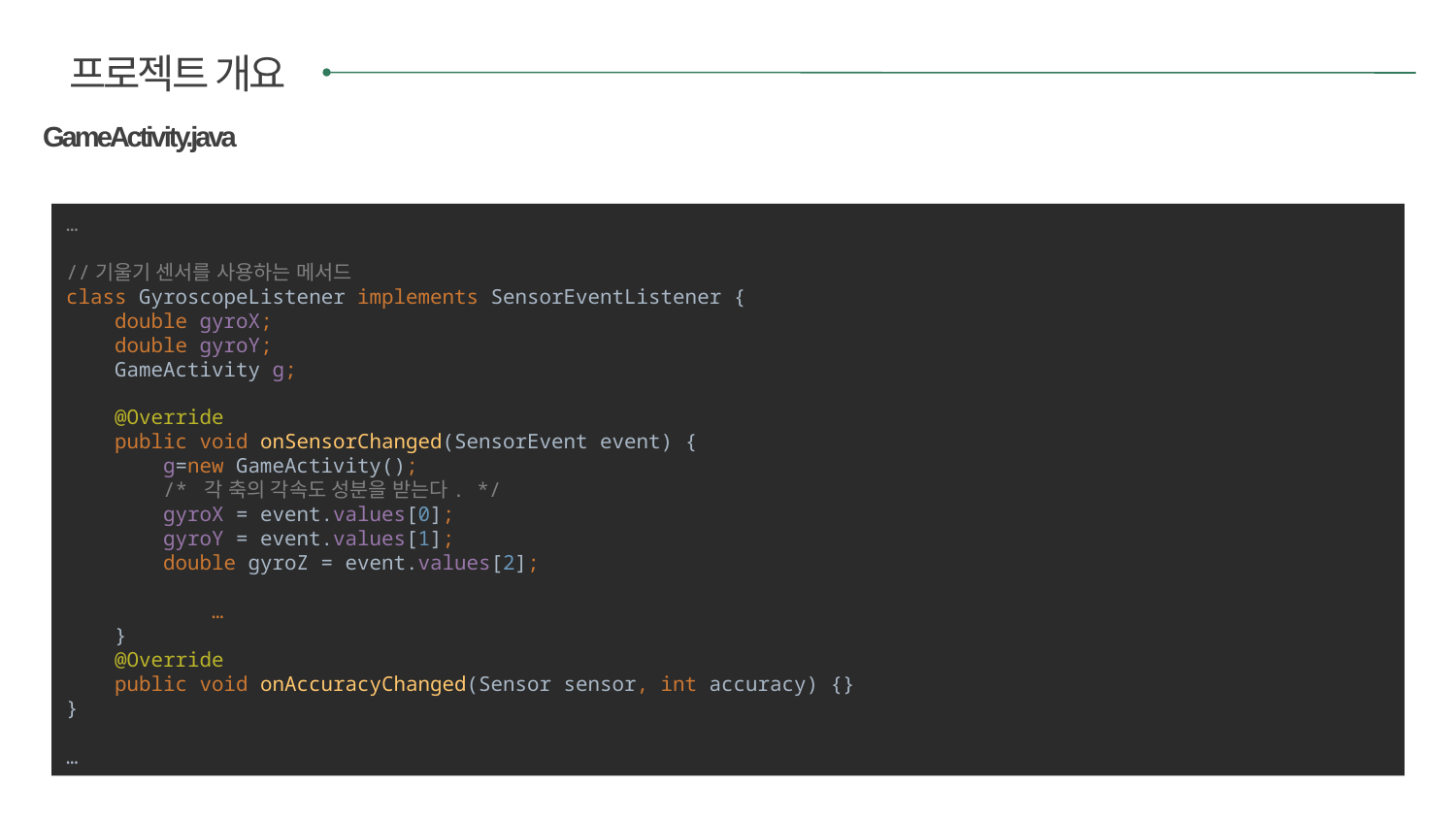

프로젝트 개요
GameActivity.java
…

//기울기 센서를 사용하는 메서드
class GyroscopeListener implements SensorEventListener {
    double gyroX;
    double gyroY;
    GameActivity g;
    @Override
    public void onSensorChanged(SensorEvent event) {
        g=new GameActivity();
        /* 각 축의 각속도 성분을 받는다. */
        gyroX = event.values[0];
        gyroY = event.values[1];
        double gyroZ = event.values[2];
	…
    }
    @Override
    public void onAccuracyChanged(Sensor sensor, int accuracy) {}
}

…